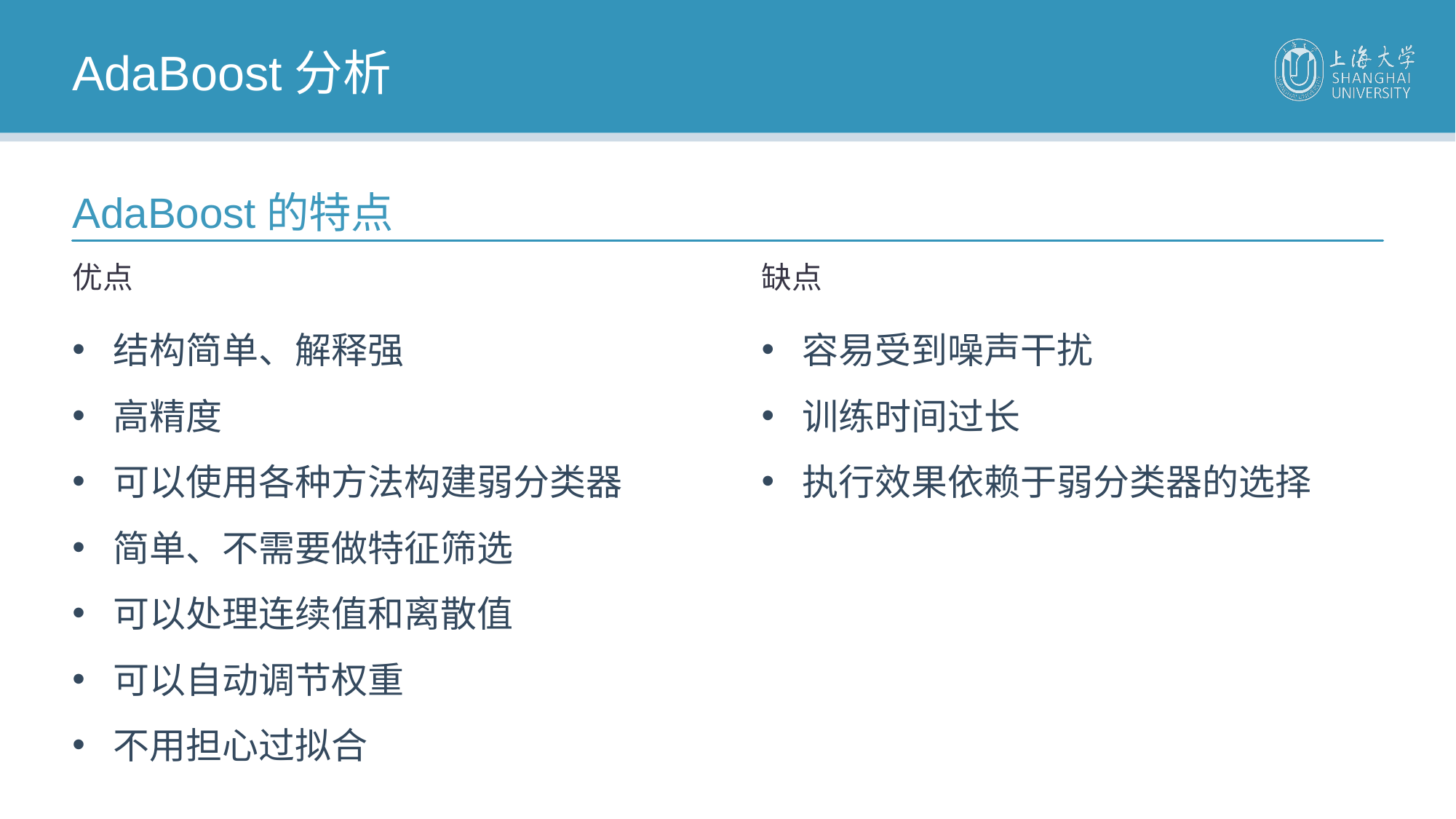

AdaBoost分析
AdaBoost的特点
优点
缺点
结构简单、解释强
高精度
可以使用各种方法构建弱分类器
简单、不需要做特征筛选
可以处理连续值和离散值
可以自动调节权重
不用担心过拟合
容易受到噪声干扰
训练时间过长
执行效果依赖于弱分类器的选择